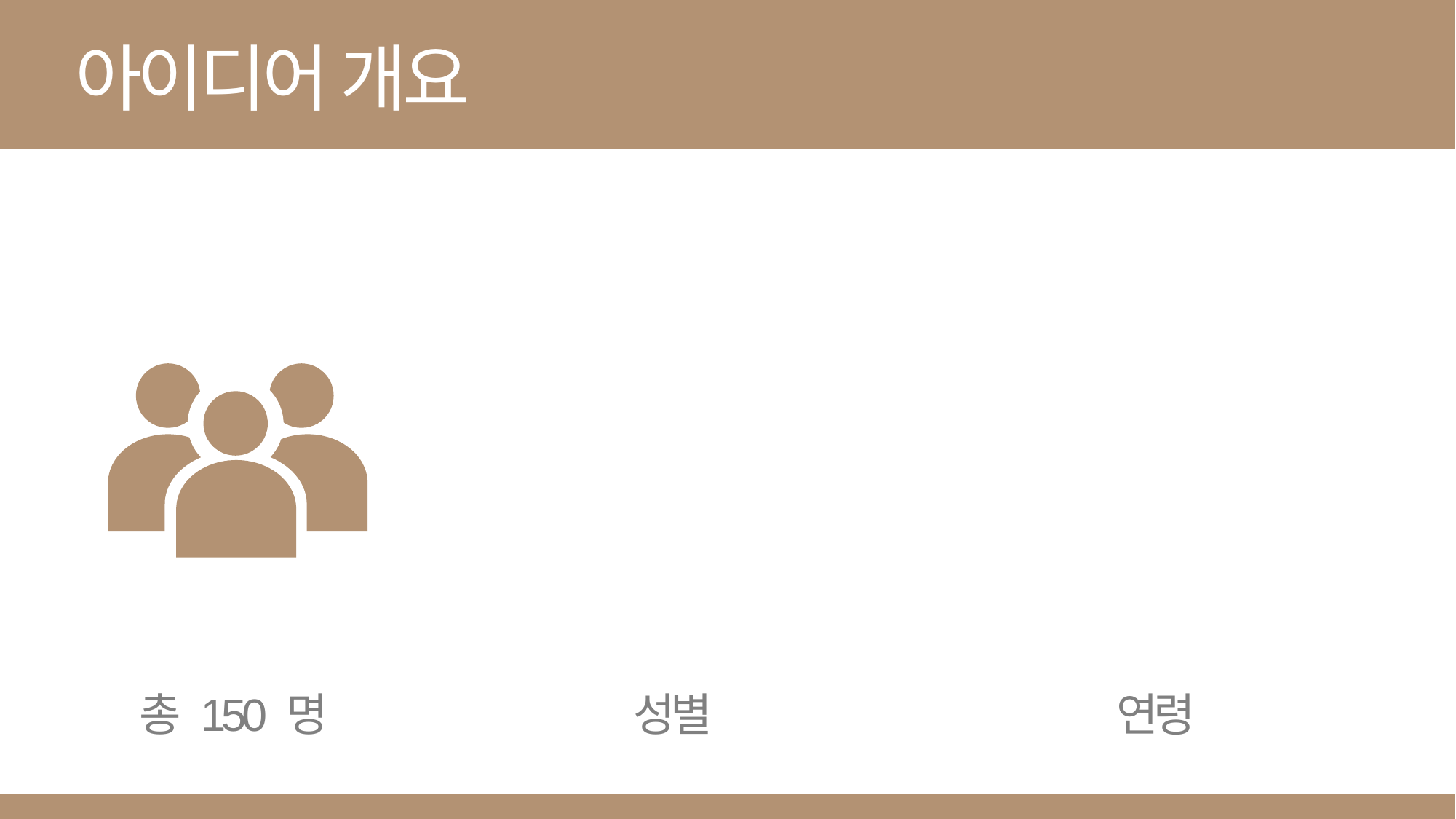

아이디어 개요

### Chart

| Category |
|---|

총 150 명
성별
연령